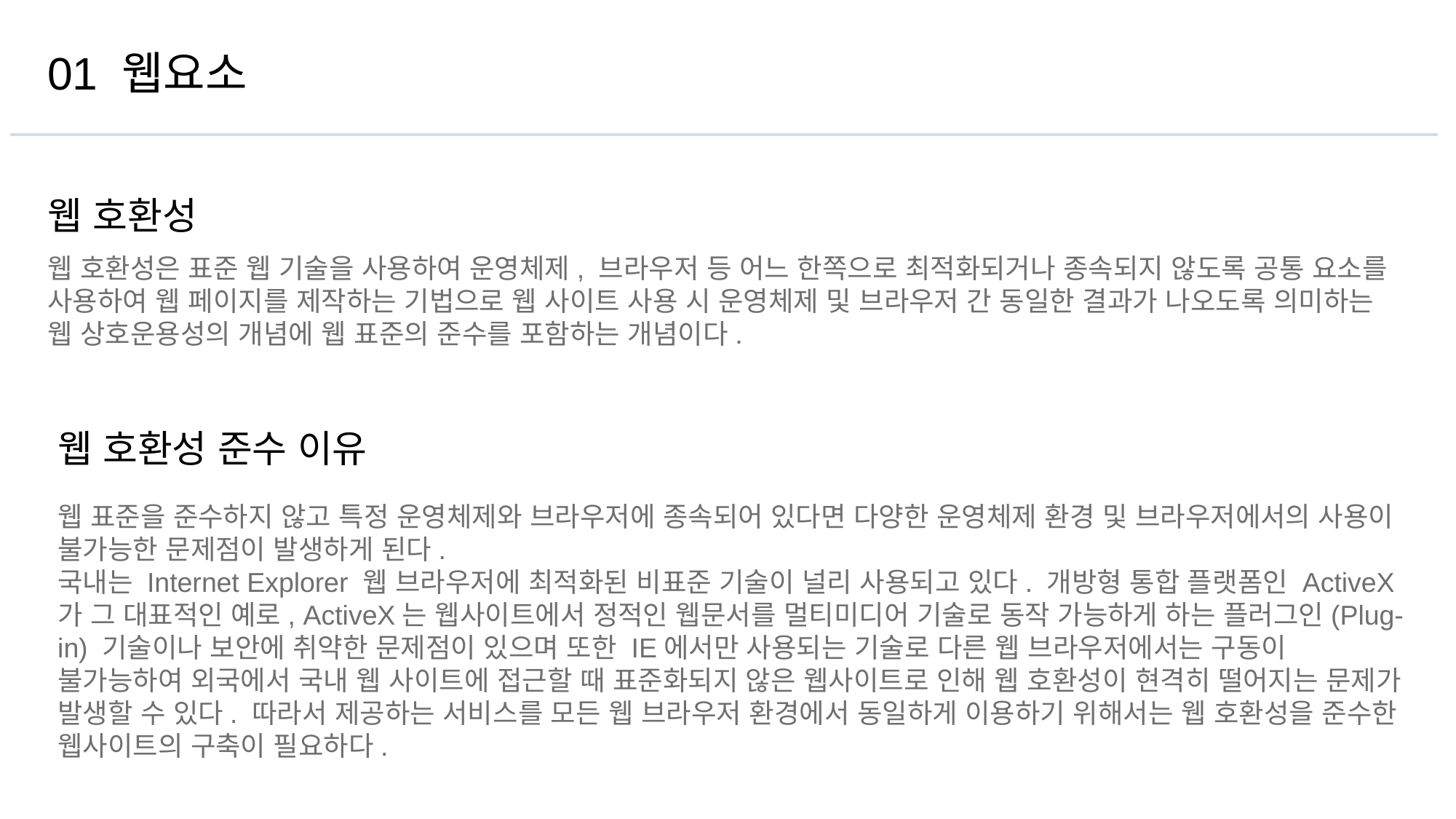

01 웹요소
웹 호환성
웹 호환성은 표준 웹 기술을 사용하여 운영체제, 브라우저 등 어느 한쪽으로 최적화되거나 종속되지 않도록 공통 요소를 사용하여 웹 페이지를 제작하는 기법으로 웹 사이트 사용 시 운영체제 및 브라우저 간 동일한 결과가 나오도록 의미하는 웹 상호운용성의 개념에 웹 표준의 준수를 포함하는 개념이다.
웹 호환성 준수 이유
웹 표준을 준수하지 않고 특정 운영체제와 브라우저에 종속되어 있다면 다양한 운영체제 환경 및 브라우저에서의 사용이 불가능한 문제점이 발생하게 된다.
국내는 Internet Explorer 웹 브라우저에 최적화된 비표준 기술이 널리 사용되고 있다. 개방형 통합 플랫폼인 ActiveX가 그 대표적인 예로, ActiveX는 웹사이트에서 정적인 웹문서를 멀티미디어 기술로 동작 가능하게 하는 플러그인(Plug-in) 기술이나 보안에 취약한 문제점이 있으며 또한 IE에서만 사용되는 기술로 다른 웹 브라우저에서는 구동이 불가능하여 외국에서 국내 웹 사이트에 접근할 때 표준화되지 않은 웹사이트로 인해 웹 호환성이 현격히 떨어지는 문제가 발생할 수 있다. 따라서 제공하는 서비스를 모든 웹 브라우저 환경에서 동일하게 이용하기 위해서는 웹 호환성을 준수한 웹사이트의 구축이 필요하다.